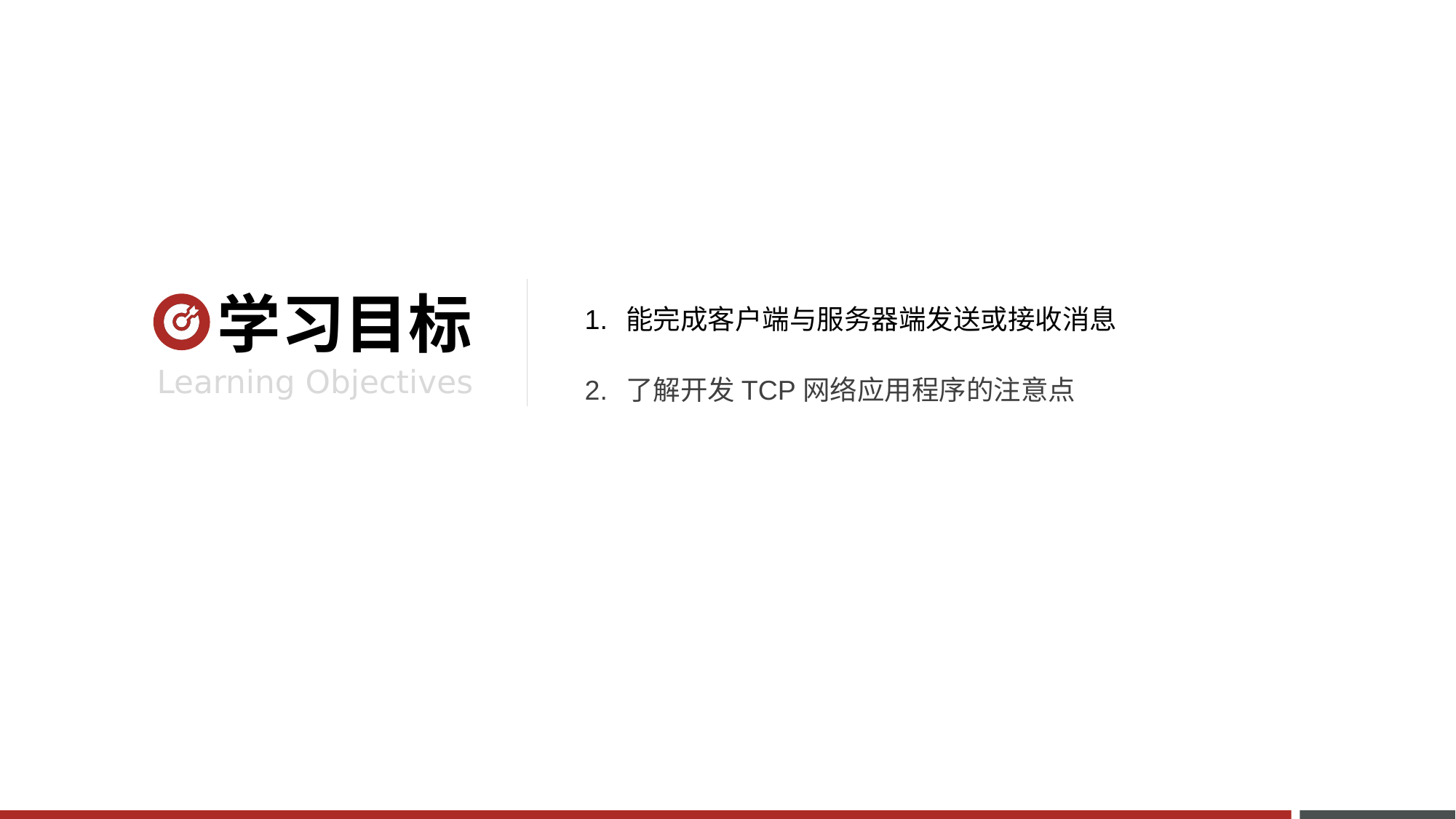

能完成客户端与服务器端发送或接收消息
了解开发TCP网络应用程序的注意点